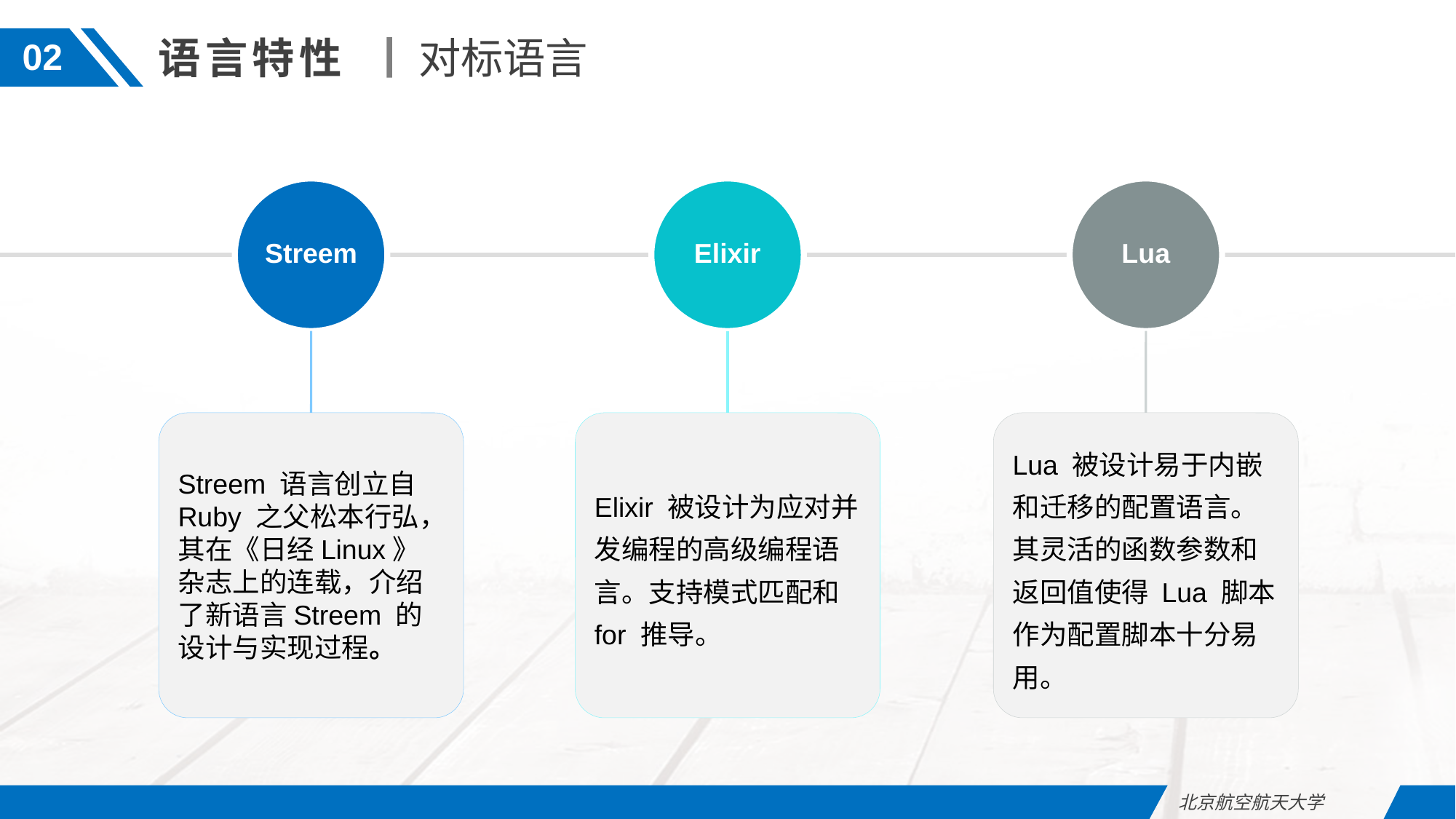

语言特性
对标语言

02

Streem
Elixir
Lua
Streem 语言创立自 Ruby 之父松本行弘，其在《日经Linux》杂志上的连载，介绍了新语言Streem 的设计与实现过程。
Elixir 被设计为应对并发编程的高级编程语言。支持模式匹配和 for 推导。
Lua 被设计易于内嵌和迁移的配置语言。其灵活的函数参数和返回值使得 Lua 脚本作为配置脚本十分易用。

北京航空航天大学